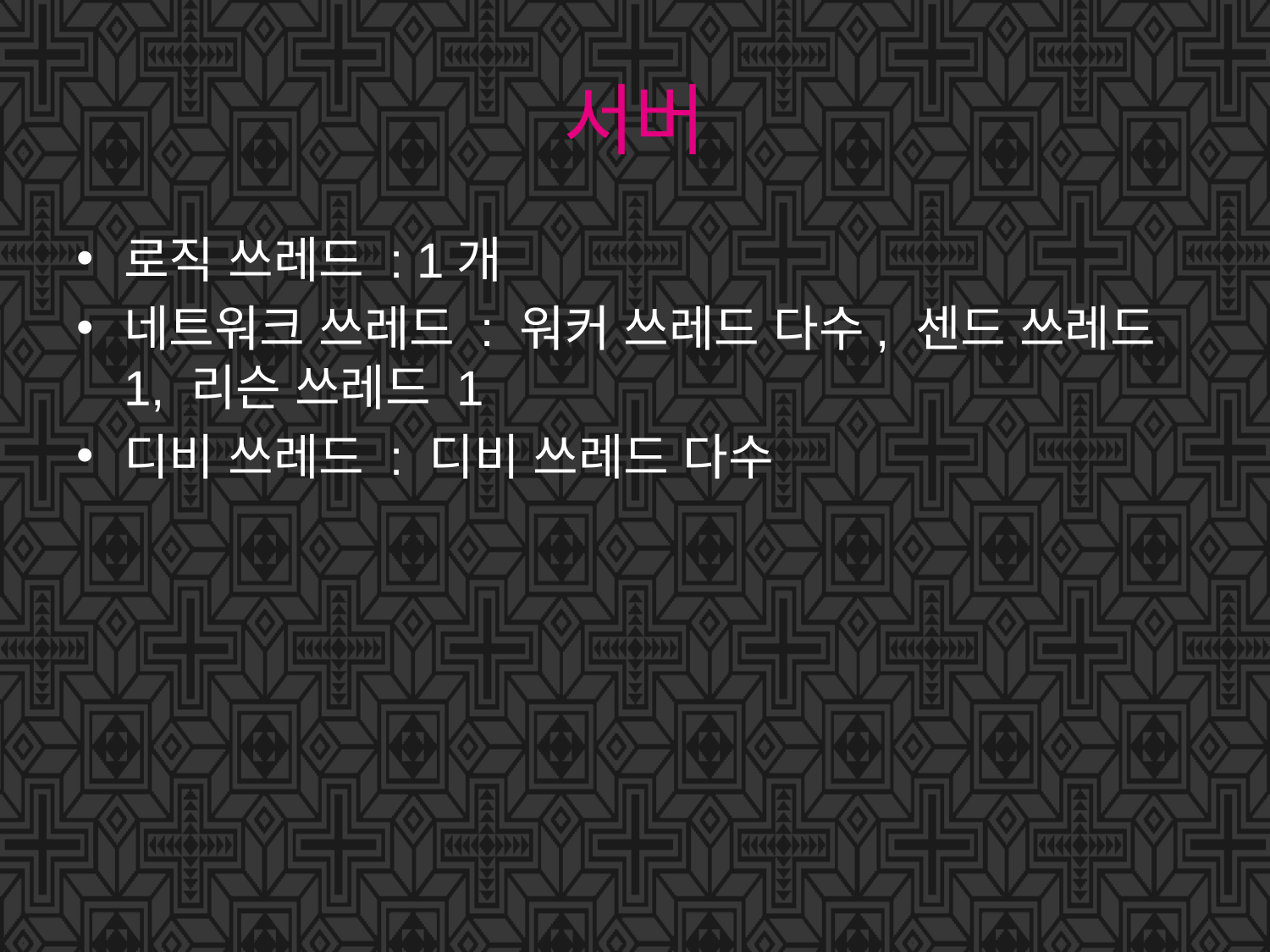

# 서버
로직 쓰레드 : 1개
네트워크 쓰레드 : 워커 쓰레드 다수, 센드 쓰레드 1, 리슨 쓰레드 1
디비 쓰레드 : 디비 쓰레드 다수